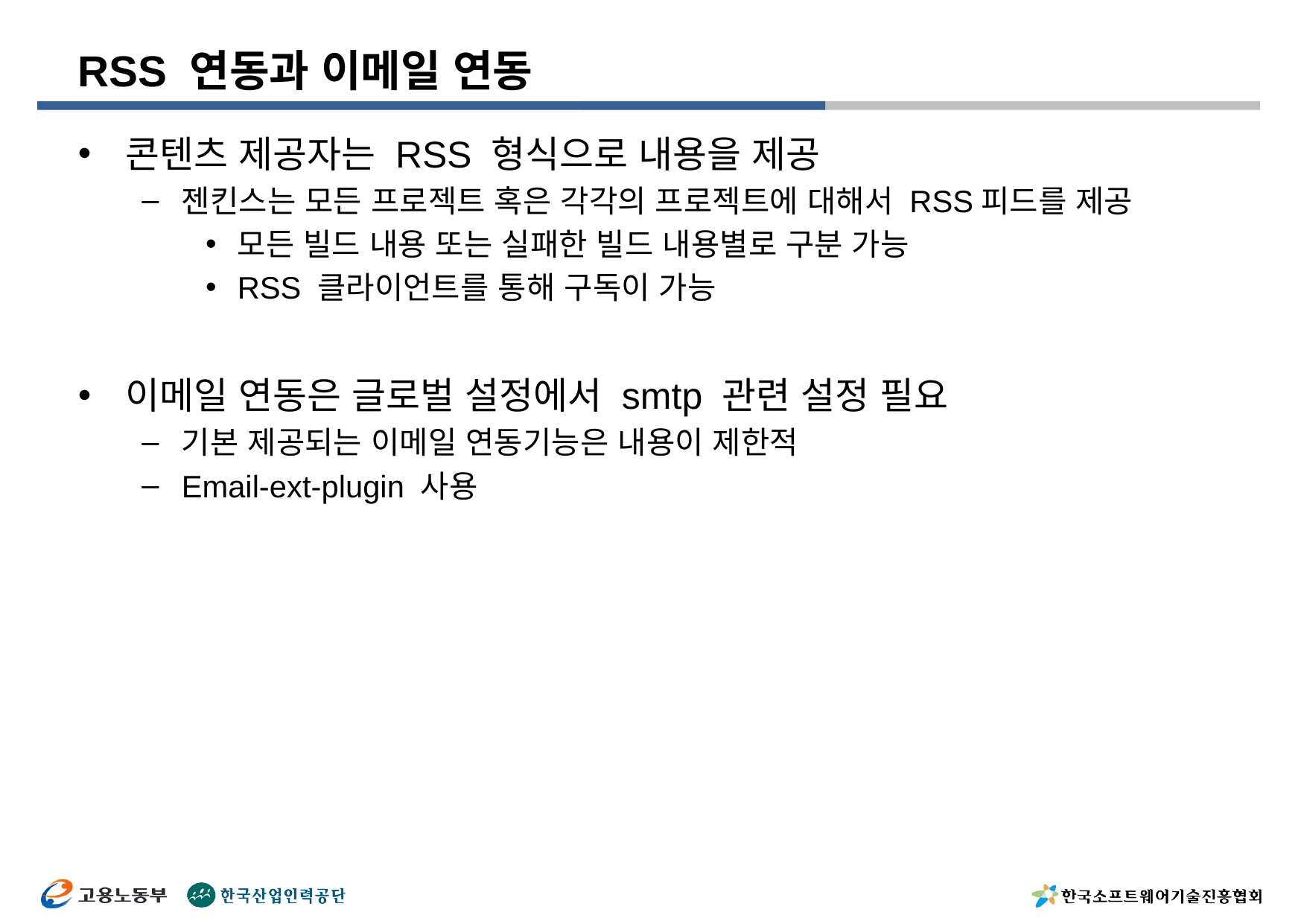

# RSS 연동과 이메일 연동
콘텐츠 제공자는 RSS 형식으로 내용을 제공
젠킨스는 모든 프로젝트 혹은 각각의 프로젝트에 대해서 RSS피드를 제공
모든 빌드 내용 또는 실패한 빌드 내용별로 구분 가능
RSS 클라이언트를 통해 구독이 가능

이메일 연동은 글로벌 설정에서 smtp 관련 설정 필요
기본 제공되는 이메일 연동기능은 내용이 제한적
Email-ext-plugin 사용